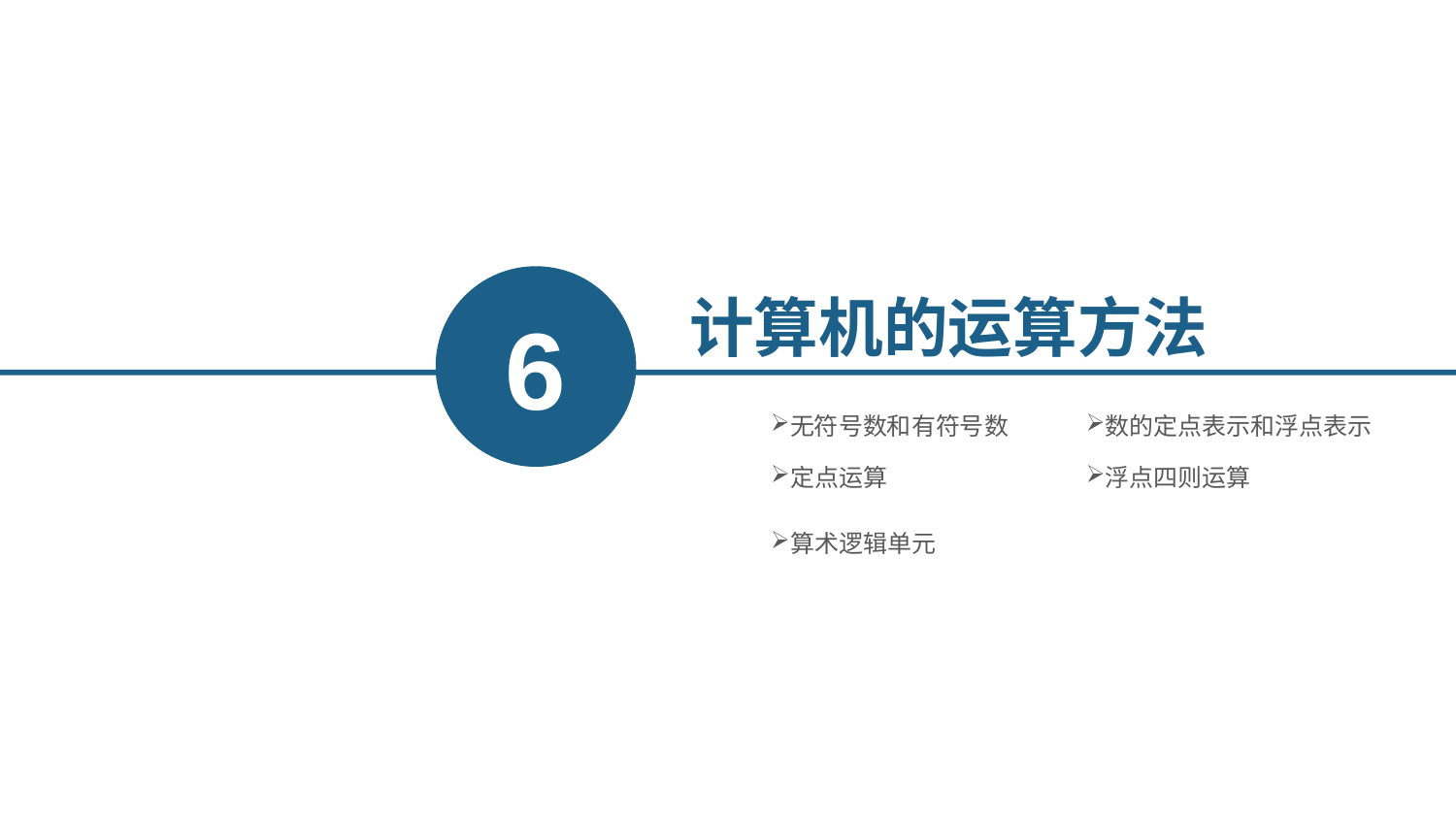

6
计算机的运算方法

无符号数和有符号数
数的定点表示和浮点表示
定点运算
浮点四则运算
算术逻辑单元